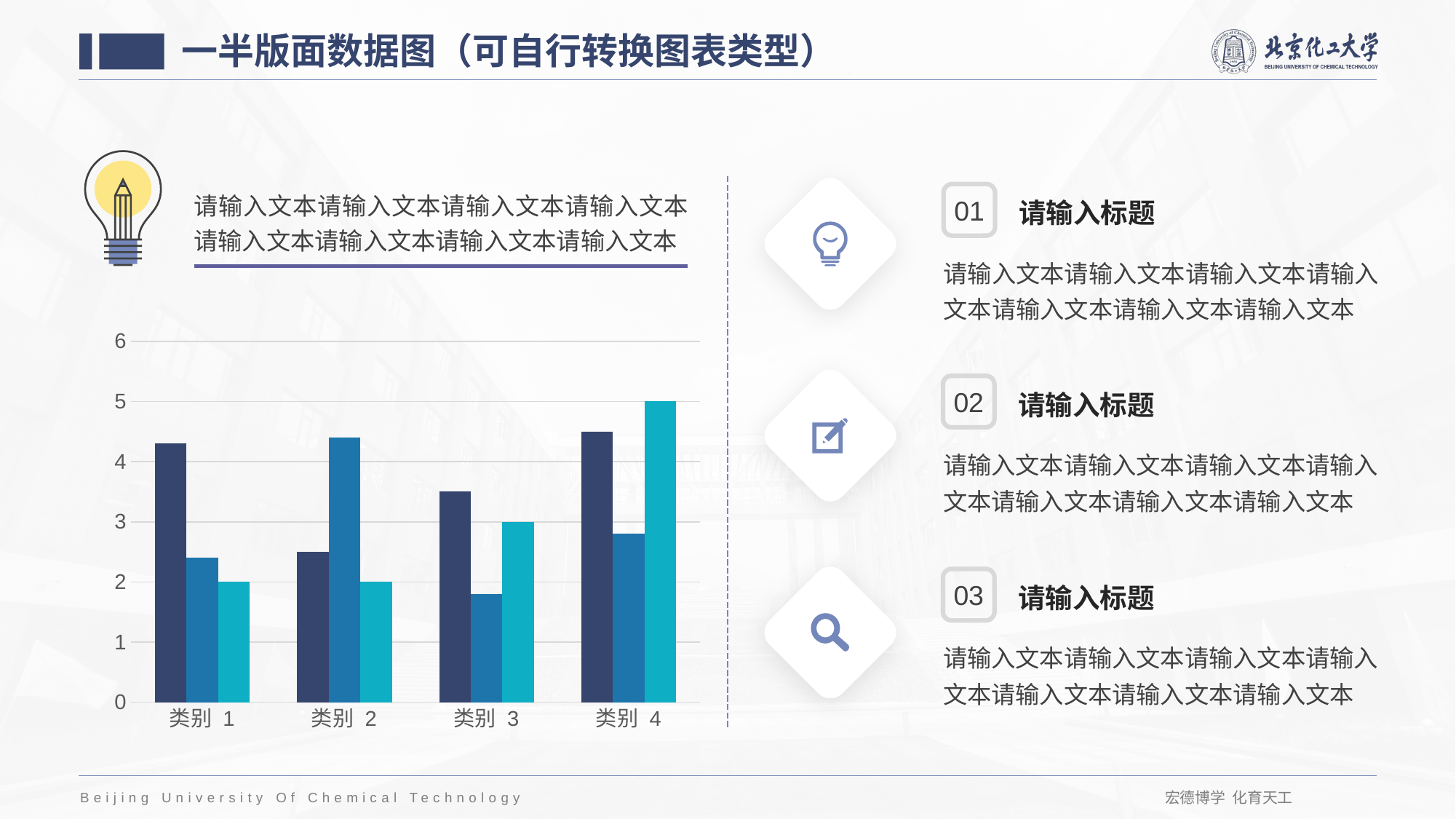

一半版面数据图（可自行转换图表类型）

请输入文本请输入文本请输入文本请输入文本请输入文本请输入文本请输入文本请输入文本
01
请输入标题

请输入文本请输入文本请输入文本请输入文本请输入文本请输入文本请输入文本

### Chart

| Category | 系列 1 | 系列 2 | 系列 3 |
|---|---|---|---|
| 类别 1 | 4.3 | 2.4 | 2.0 |
| 类别 2 | 2.5 | 4.4 | 2.0 |
| 类别 3 | 3.5 | 1.8 | 3.0 |
| 类别 4 | 4.5 | 2.8 | 5.0 |
02
请输入标题

请输入文本请输入文本请输入文本请输入文本请输入文本请输入文本请输入文本
03
请输入标题

请输入文本请输入文本请输入文本请输入文本请输入文本请输入文本请输入文本